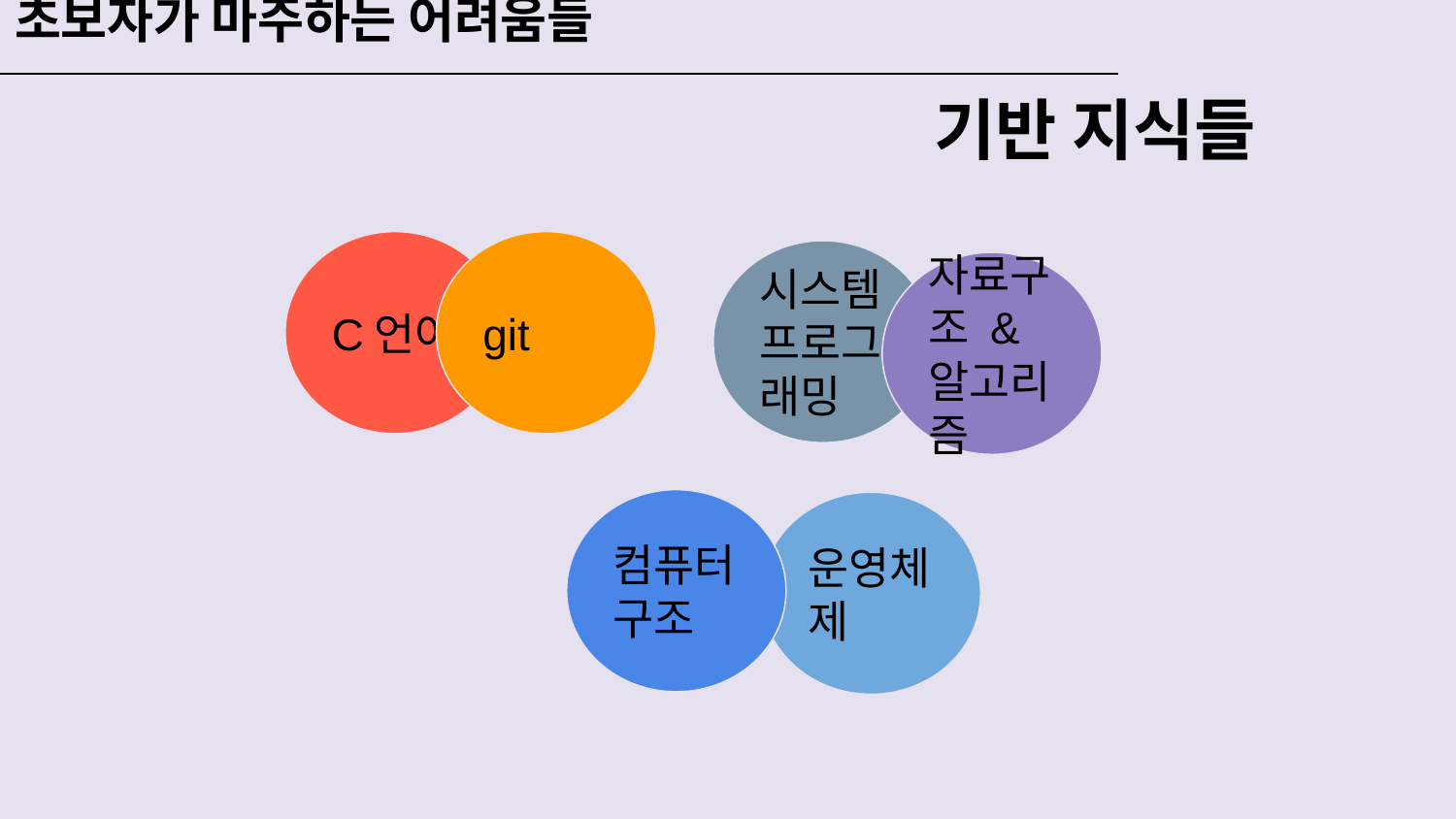

초보자가 마주하는 어려움들
# 기반 지식들
C언어
git
시스템 프로그래밍
자료구조 & 알고리즘
컴퓨터구조
운영체제